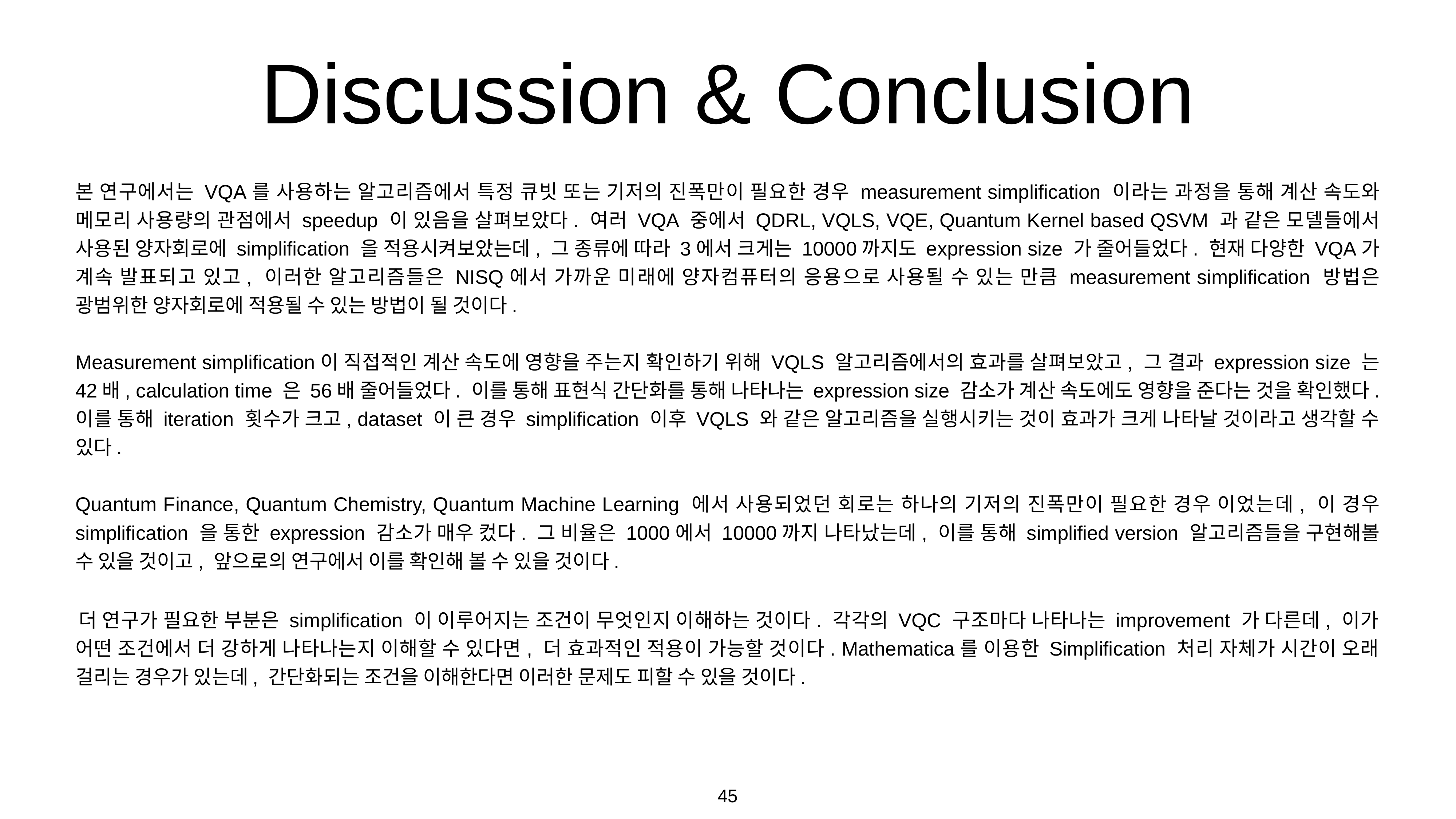

# Discussion & Conclusion
본 연구에서는 VQA를 사용하는 알고리즘에서 특정 큐빗 또는 기저의 진폭만이 필요한 경우 measurement simplification 이라는 과정을 통해 계산 속도와 메모리 사용량의 관점에서 speedup 이 있음을 살펴보았다. 여러 VQA 중에서 QDRL, VQLS, VQE, Quantum Kernel based QSVM 과 같은 모델들에서 사용된 양자회로에 simplification 을 적용시켜보았는데, 그 종류에 따라 3에서 크게는 10000까지도 expression size 가 줄어들었다. 현재 다양한 VQA가 계속 발표되고 있고, 이러한 알고리즘들은 NISQ에서 가까운 미래에 양자컴퓨터의 응용으로 사용될 수 있는 만큼 measurement simplification 방법은 광범위한 양자회로에 적용될 수 있는 방법이 될 것이다.

Measurement simplification이 직접적인 계산 속도에 영향을 주는지 확인하기 위해 VQLS 알고리즘에서의 효과를 살펴보았고, 그 결과 expression size 는 42배, calculation time 은 56배 줄어들었다. 이를 통해 표현식 간단화를 통해 나타나는 expression size 감소가 계산 속도에도 영향을 준다는 것을 확인했다. 이를 통해 iteration 횟수가 크고, dataset 이 큰 경우 simplification 이후 VQLS 와 같은 알고리즘을 실행시키는 것이 효과가 크게 나타날 것이라고 생각할 수 있다.

Quantum Finance, Quantum Chemistry, Quantum Machine Learning 에서 사용되었던 회로는 하나의 기저의 진폭만이 필요한 경우 이었는데, 이 경우 simplification 을 통한 expression 감소가 매우 컸다. 그 비율은 1000에서 10000까지 나타났는데, 이를 통해 simplified version 알고리즘들을 구현해볼 수 있을 것이고, 앞으로의 연구에서 이를 확인해 볼 수 있을 것이다.

더 연구가 필요한 부분은 simplification 이 이루어지는 조건이 무엇인지 이해하는 것이다. 각각의 VQC 구조마다 나타나는 improvement 가 다른데, 이가 어떤 조건에서 더 강하게 나타나는지 이해할 수 있다면, 더 효과적인 적용이 가능할 것이다. Mathematica를 이용한 Simplification 처리 자체가 시간이 오래 걸리는 경우가 있는데, 간단화되는 조건을 이해한다면 이러한 문제도 피할 수 있을 것이다.

45